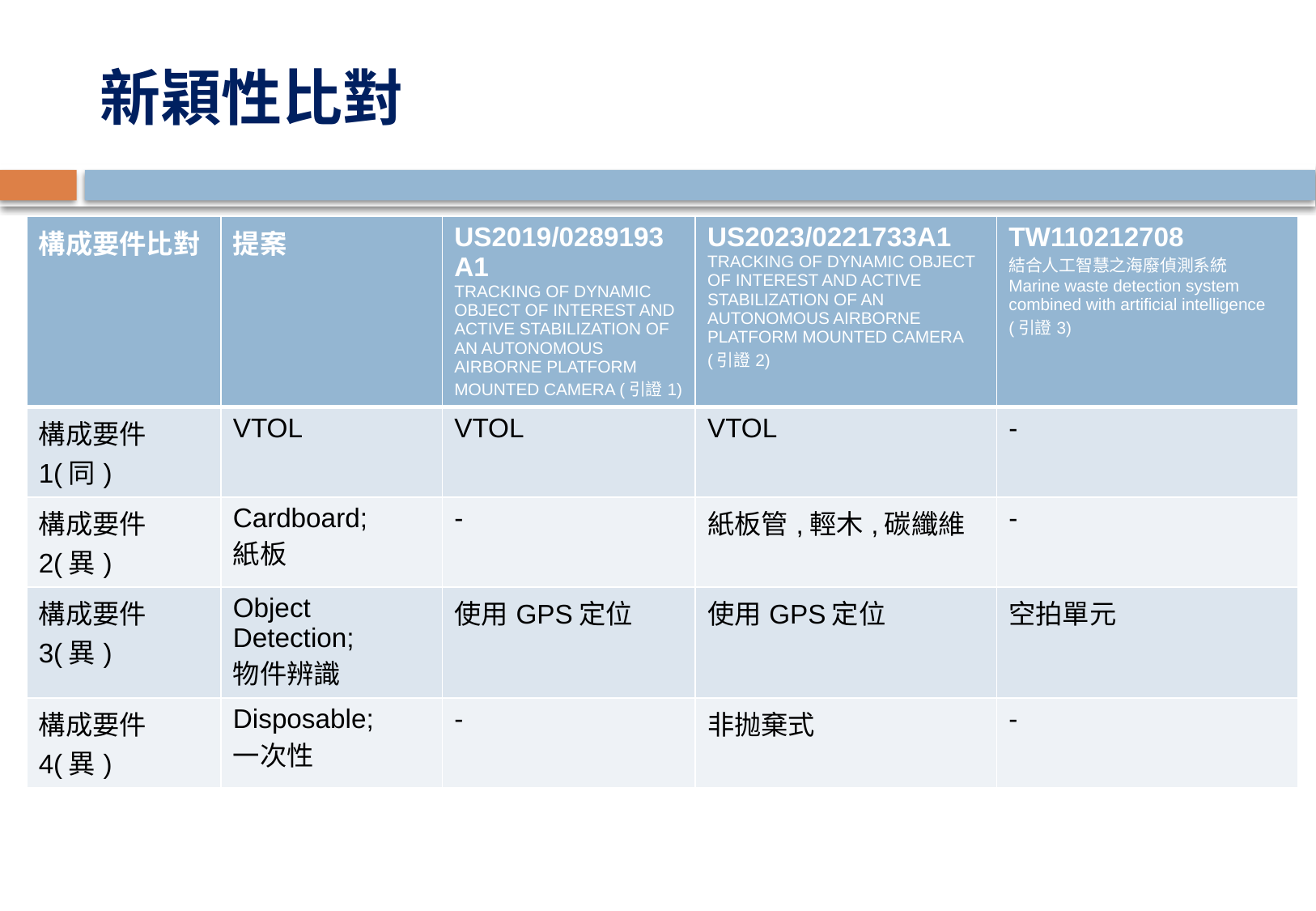

# 新穎性比對
| 構成要件比對 | 提案 | US2019/0289193A1 TRACKING OF DYNAMIC OBJECT OF INTEREST AND ACTIVE STABILIZATION OF AN AUTONOMOUS AIRBORNE PLATFORM MOUNTED CAMERA (引證1) | US2023/0221733A1 TRACKING OF DYNAMIC OBJECT OF INTEREST AND ACTIVE STABILIZATION OF AN AUTONOMOUS AIRBORNE PLATFORM MOUNTED CAMERA (引證2) | TW110212708 結合人工智慧之海廢偵測系統 Marine waste detection system combined with artificial intelligence (引證3) |
| --- | --- | --- | --- | --- |
| 構成要件1(同) | VTOL | VTOL | VTOL | - |
| 構成要件2(異) | Cardboard; 紙板 | - | 紙板管,輕木,碳纖維 | - |
| 構成要件3(異) | Object Detection; 物件辨識 | 使用GPS定位 | 使用GPS定位 | 空拍單元 |
| 構成要件4(異) | Disposable; 一次性 | - | 非抛棄式 | - |